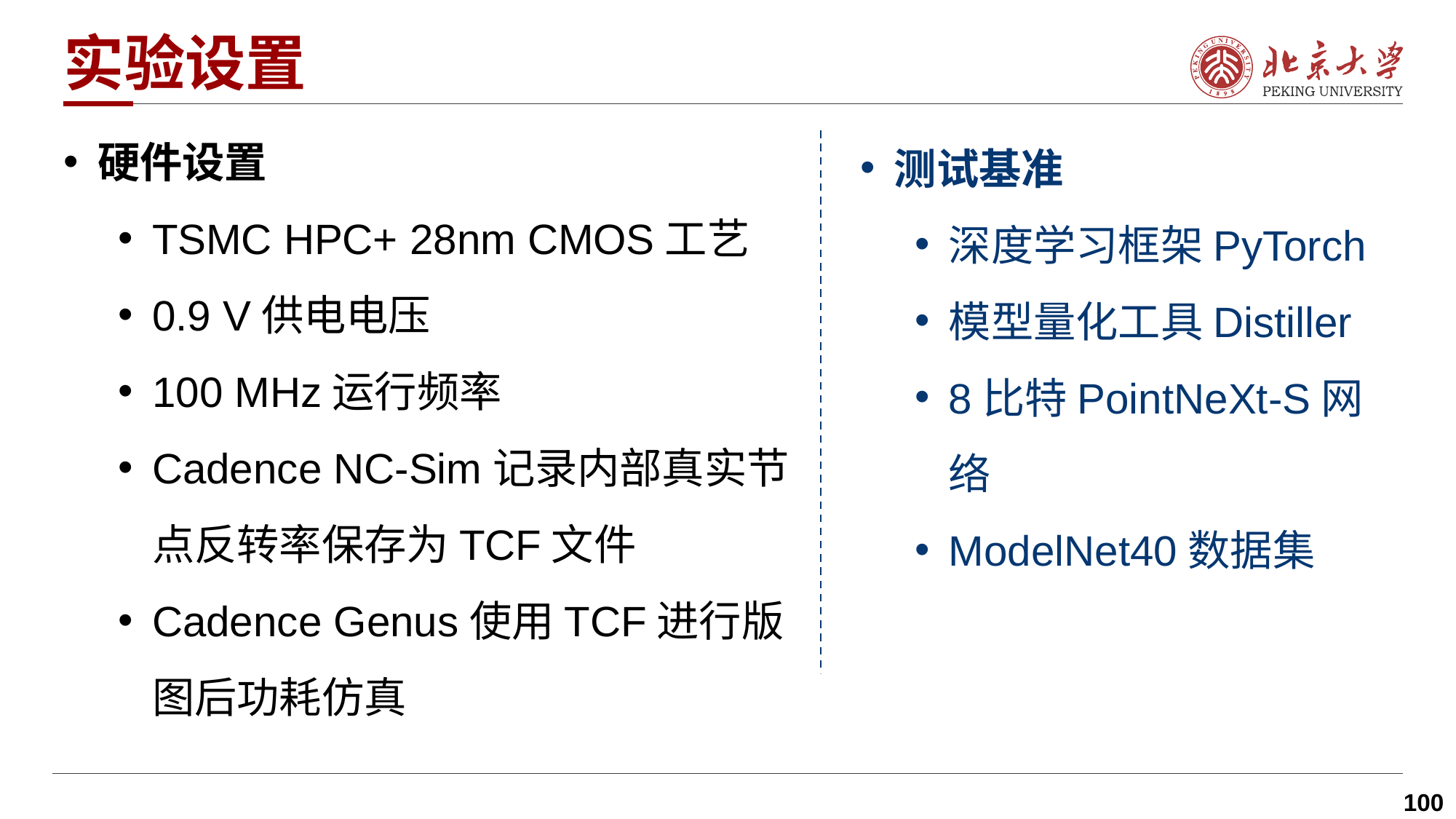

# 实验设置
硬件设置
TSMC HPC+ 28nm CMOS工艺
0.9 V供电电压
100 MHz运行频率
Cadence NC-Sim记录内部真实节点反转率保存为TCF文件
Cadence Genus使用TCF进行版图后功耗仿真
测试基准
深度学习框架PyTorch
模型量化工具Distiller
8比特PointNeXt-S网络
ModelNet40数据集
100